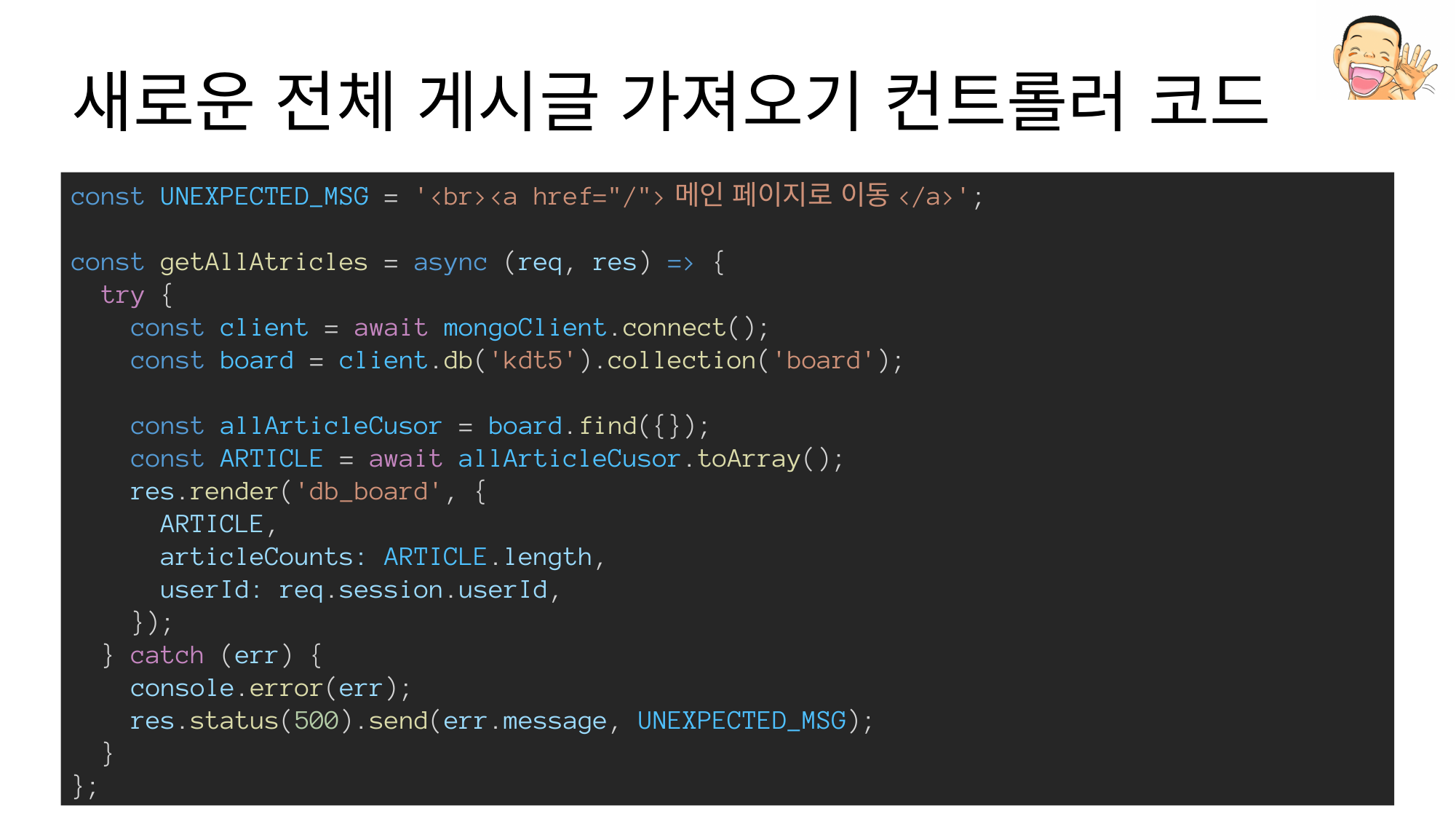

# 새로운 전체 게시글 가져오기 컨트롤러 코드
const UNEXPECTED_MSG = '<br><a href="/">메인 페이지로 이동</a>';
const getAllAtricles = async (req, res) => {
  try {
    const client = await mongoClient.connect();
    const board = client.db('kdt5').collection('board');
    const allArticleCusor = board.find({});
    const ARTICLE = await allArticleCusor.toArray();
    res.render('db_board', {
      ARTICLE,
      articleCounts: ARTICLE.length,
      userId: req.session.userId,
    });
  } catch (err) {
    console.error(err);
    res.status(500).send(err.message, UNEXPECTED_MSG);
  }
};